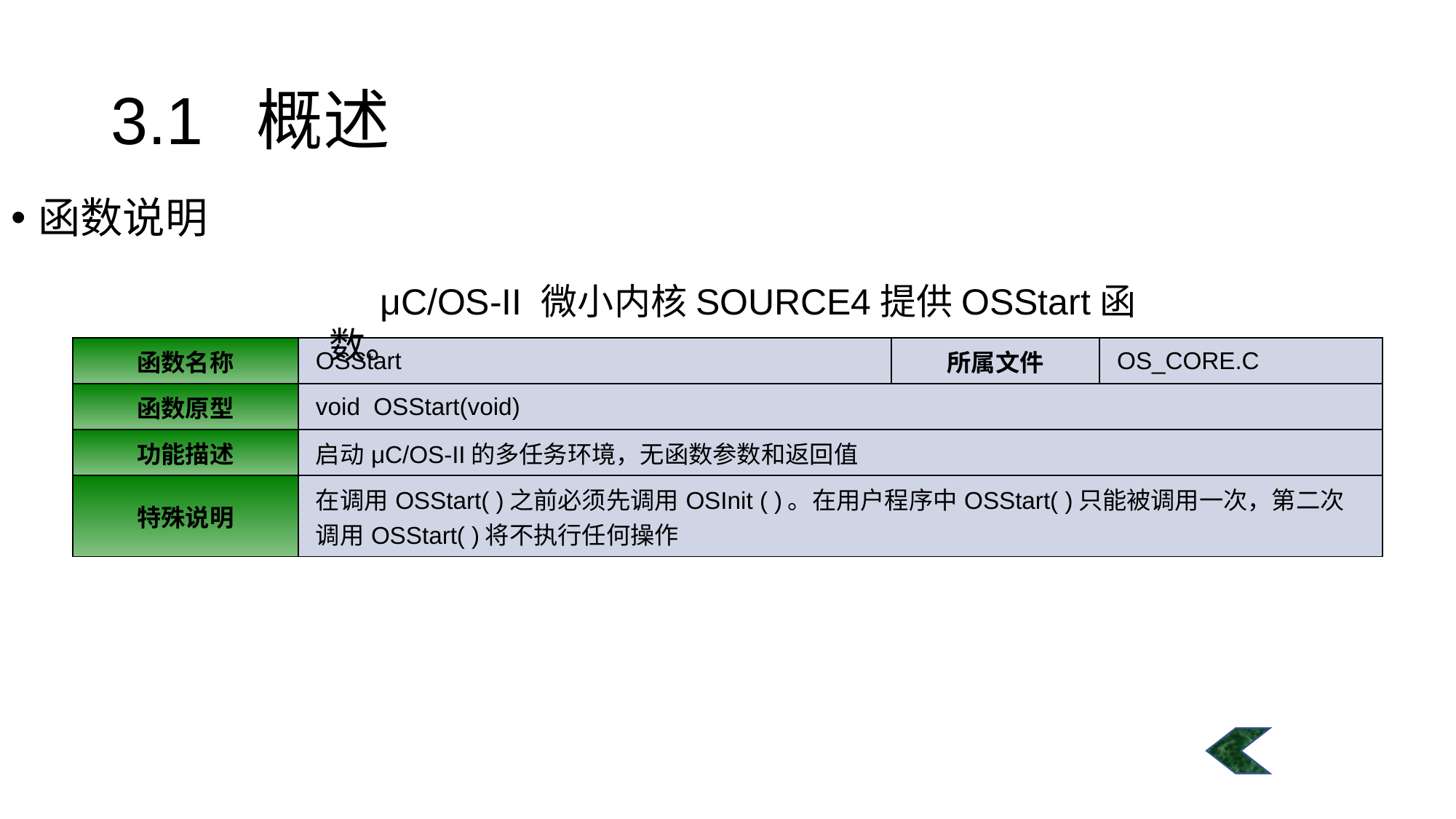

# 3.1  概述
函数说明
     μC/OS-II 微小内核SOURCE4提供OSStart函数。
| 函数名称 | OSStart | 所属文件 | OS\_CORE.C |
| --- | --- | --- | --- |
| 函数原型 | void OSStart(void) |  |  |
| 功能描述 | 启动μC/OS-II的多任务环境，无函数参数和返回值 |  |  |
| 特殊说明 | 在调用OSStart( )之前必须先调用OSInit ( )。在用户程序中OSStart( )只能被调用一次，第二次调用OSStart( )将不执行任何操作 |  |  |